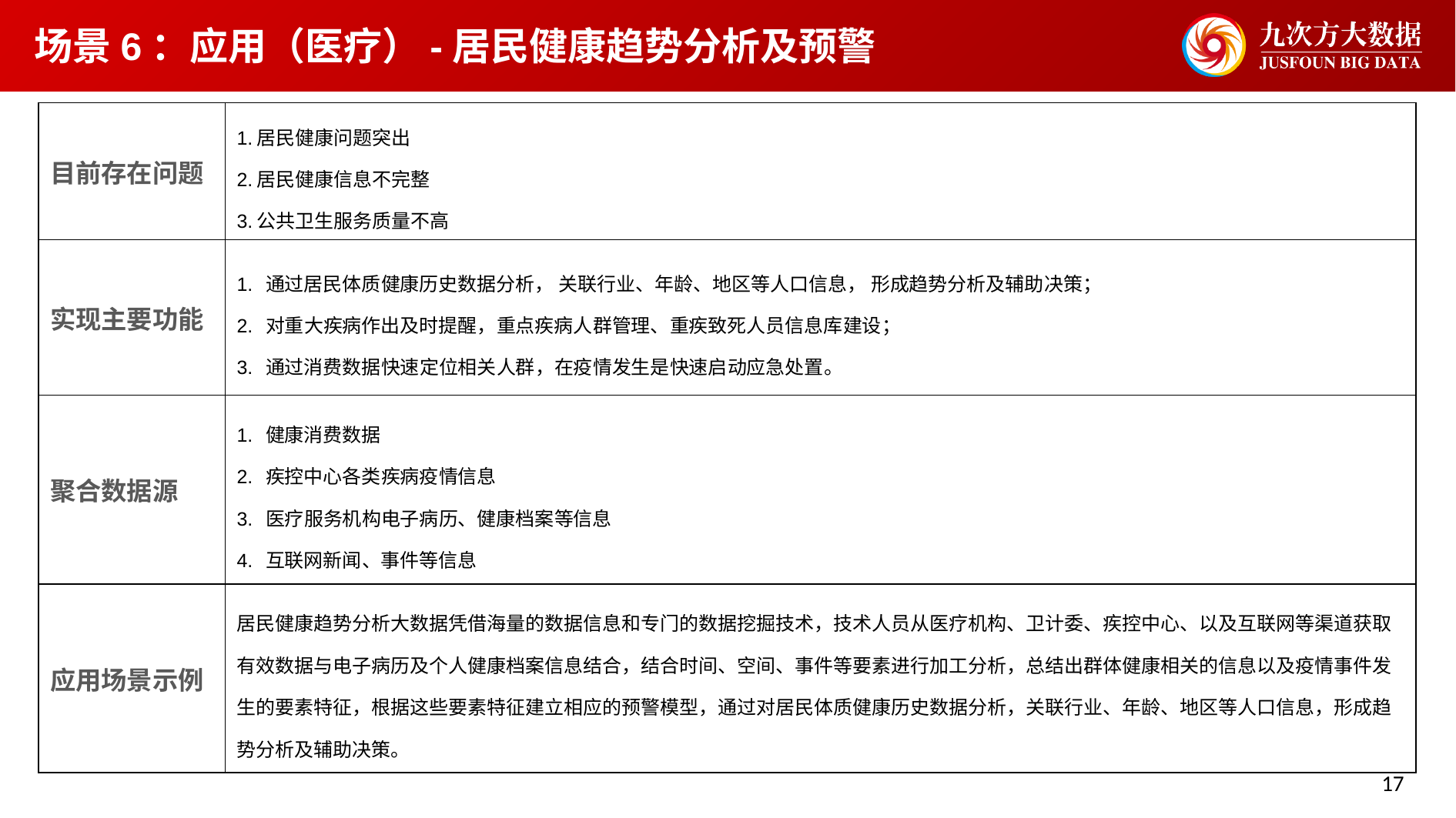

场景6：应用（医疗）-居民健康趋势分析及预警
| 目前存在问题 | 1.居民健康问题突出 2.居民健康信息不完整 3.公共卫生服务质量不高 |
| --- | --- |
| 实现主要功能 | 通过居民体质健康历史数据分析， 关联行业、年龄、地区等人口信息， 形成趋势分析及辅助决策； 对重大疾病作出及时提醒，重点疾病人群管理、重疾致死人员信息库建设； 通过消费数据快速定位相关人群，在疫情发生是快速启动应急处置。 |
| 聚合数据源 | 健康消费数据 疾控中心各类疾病疫情信息 医疗服务机构电子病历、健康档案等信息 互联网新闻、事件等信息 |
| 应用场景示例 | 居民健康趋势分析大数据凭借海量的数据信息和专门的数据挖掘技术，技术人员从医疗机构、卫计委、疾控中心、以及互联网等渠道获取有效数据与电子病历及个人健康档案信息结合，结合时间、空间、事件等要素进行加工分析，总结出群体健康相关的信息以及疫情事件发生的要素特征，根据这些要素特征建立相应的预警模型，通过对居民体质健康历史数据分析，关联行业、年龄、地区等人口信息，形成趋势分析及辅助决策。 |
17